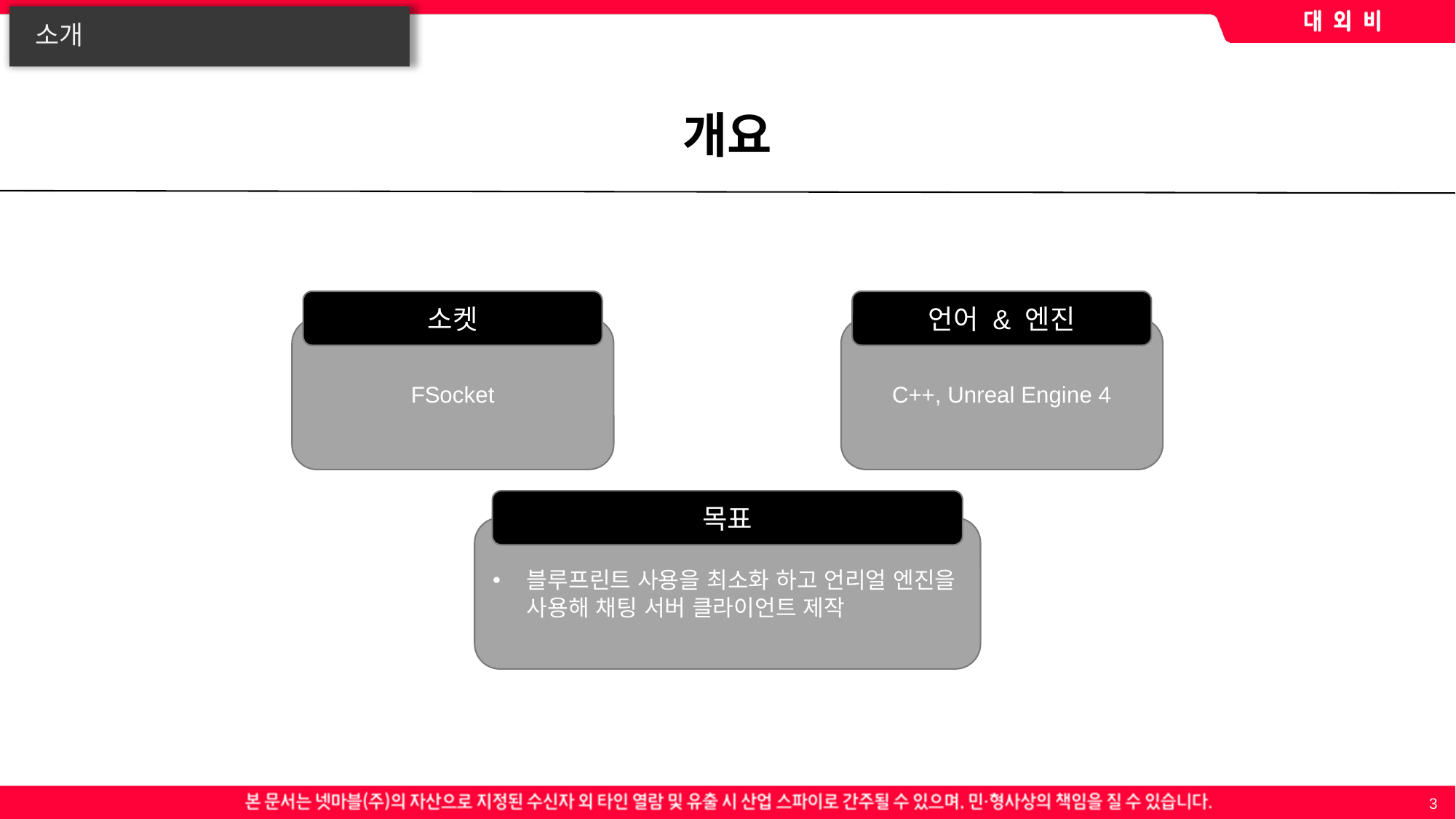

소개
# 개요
소켓
FSocket
언어 & 엔진
C++, Unreal Engine 4
목표
블루프린트 사용을 최소화 하고 언리얼 엔진을 사용해 채팅 서버 클라이언트 제작
3